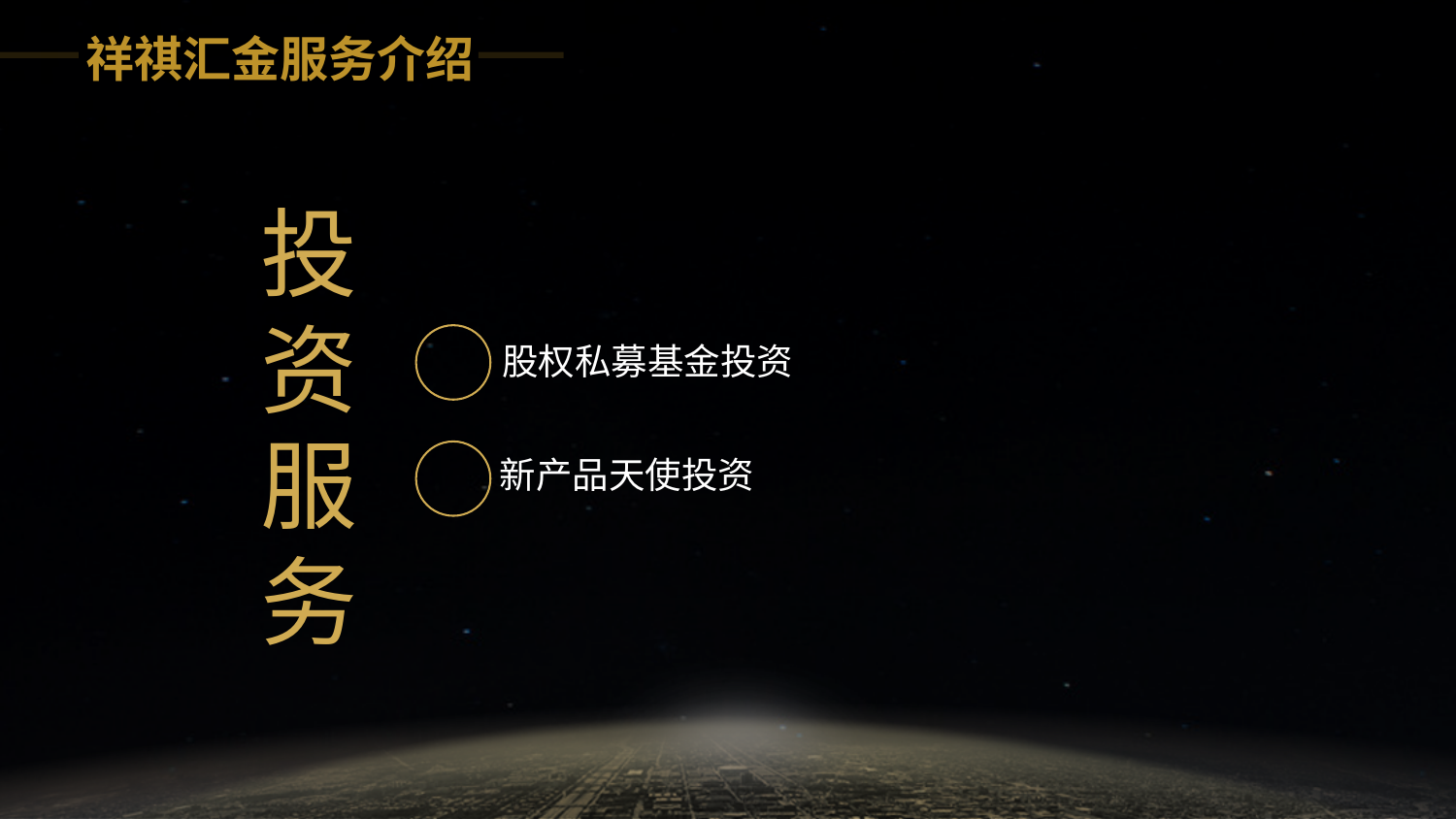

祥祺汇金服务介绍
投
资
服
务

股权私募基金投资

新产品天使投资